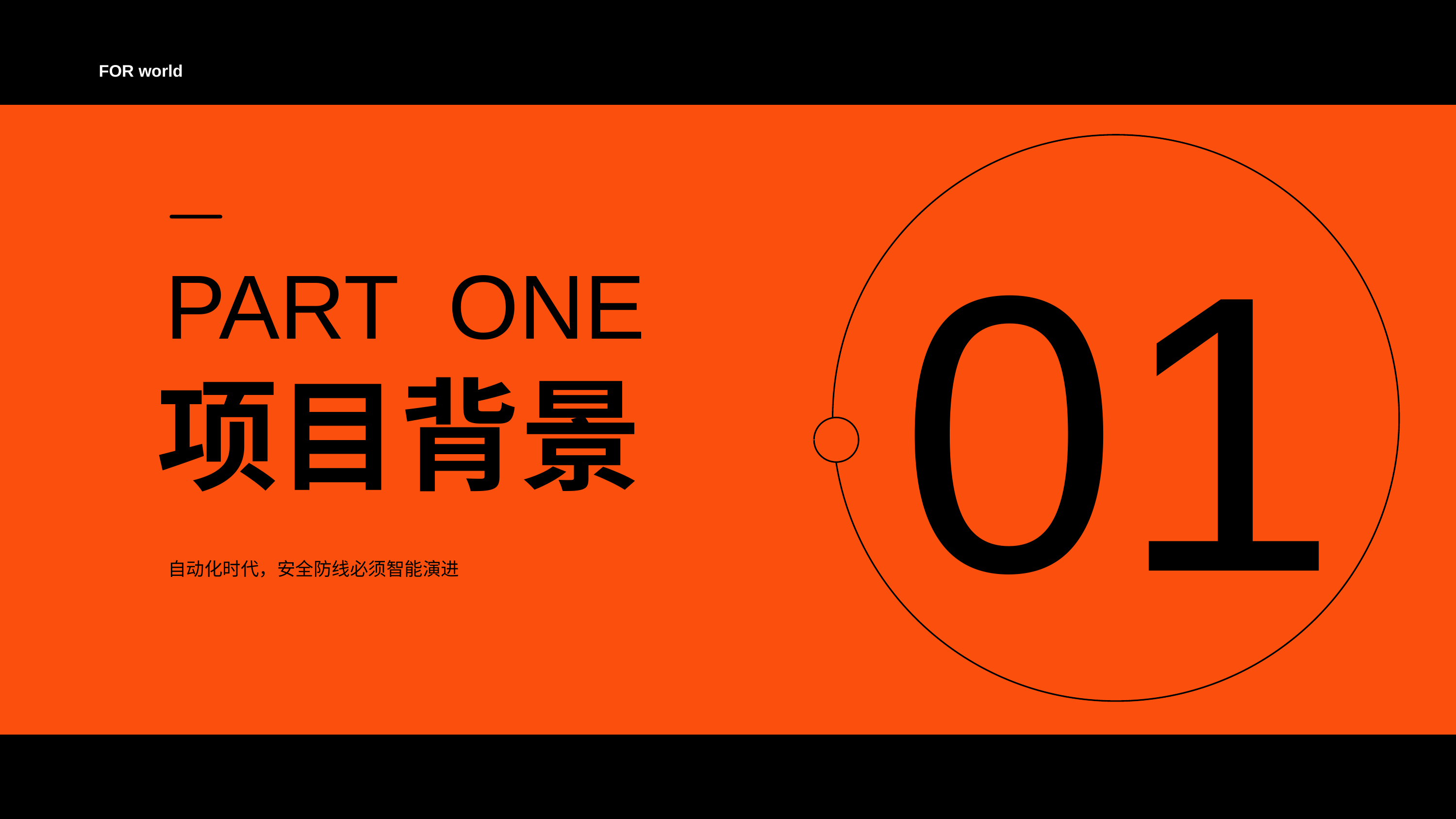

FOR world

01

PART  ONE
项目背景

自动化时代，安全防线必须智能演进